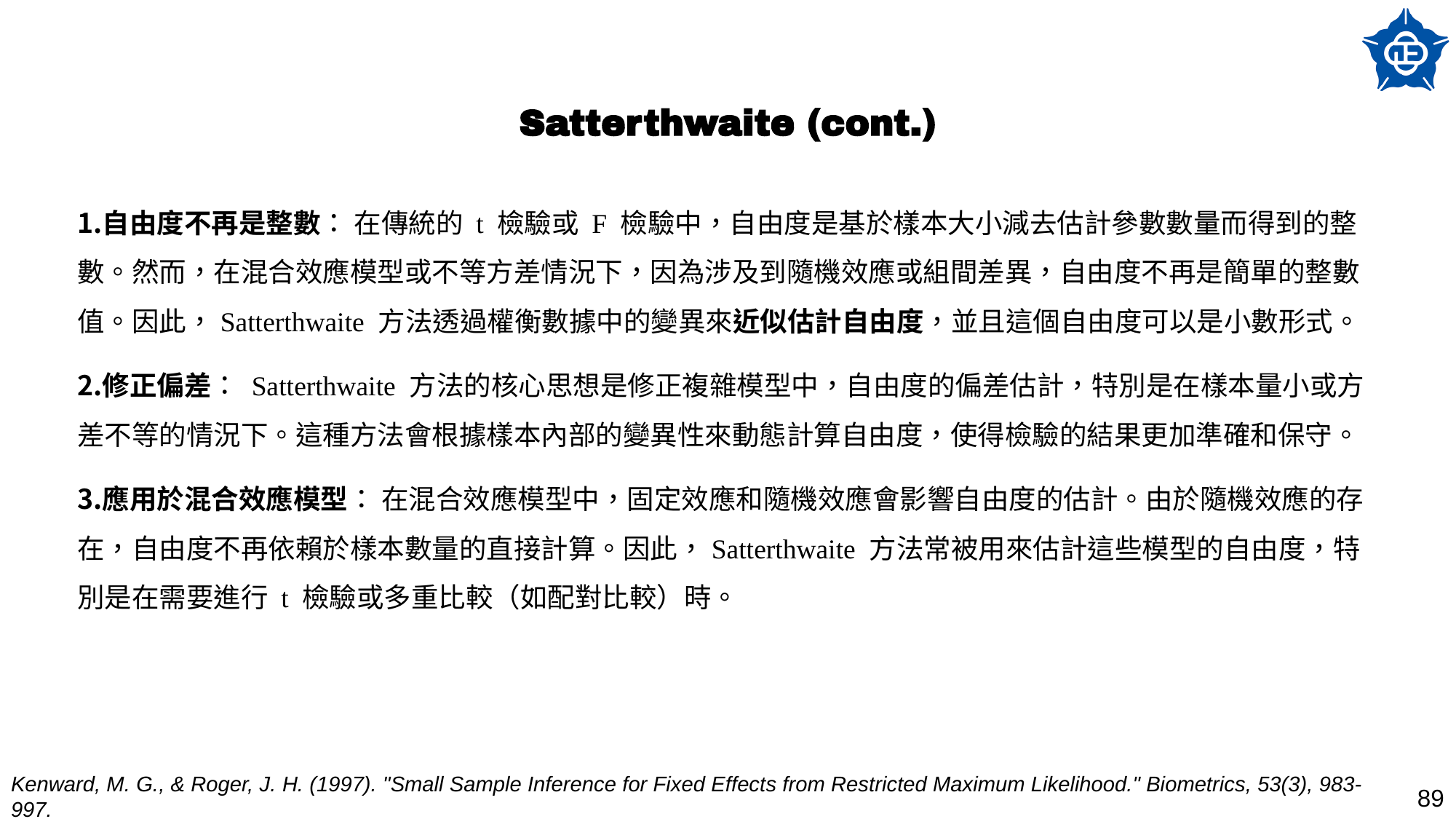

# Satterthwaite (cont.)
自由度不再是整數： 在傳統的 t 檢驗或 F 檢驗中，自由度是基於樣本大小減去估計參數數量而得到的整數。然而，在混合效應模型或不等方差情況下，因為涉及到隨機效應或組間差異，自由度不再是簡單的整數值。因此，Satterthwaite 方法透過權衡數據中的變異來近似估計自由度，並且這個自由度可以是小數形式。
修正偏差： Satterthwaite 方法的核心思想是修正複雜模型中，自由度的偏差估計，特別是在樣本量小或方差不等的情況下。這種方法會根據樣本內部的變異性來動態計算自由度，使得檢驗的結果更加準確和保守。
應用於混合效應模型： 在混合效應模型中，固定效應和隨機效應會影響自由度的估計。由於隨機效應的存在，自由度不再依賴於樣本數量的直接計算。因此，Satterthwaite 方法常被用來估計這些模型的自由度，特別是在需要進行 t 檢驗或多重比較（如配對比較）時。

Kenward, M. G., & Roger, J. H. (1997). "Small Sample Inference for Fixed Effects from Restricted Maximum Likelihood." Biometrics, 53(3), 983-997.
89